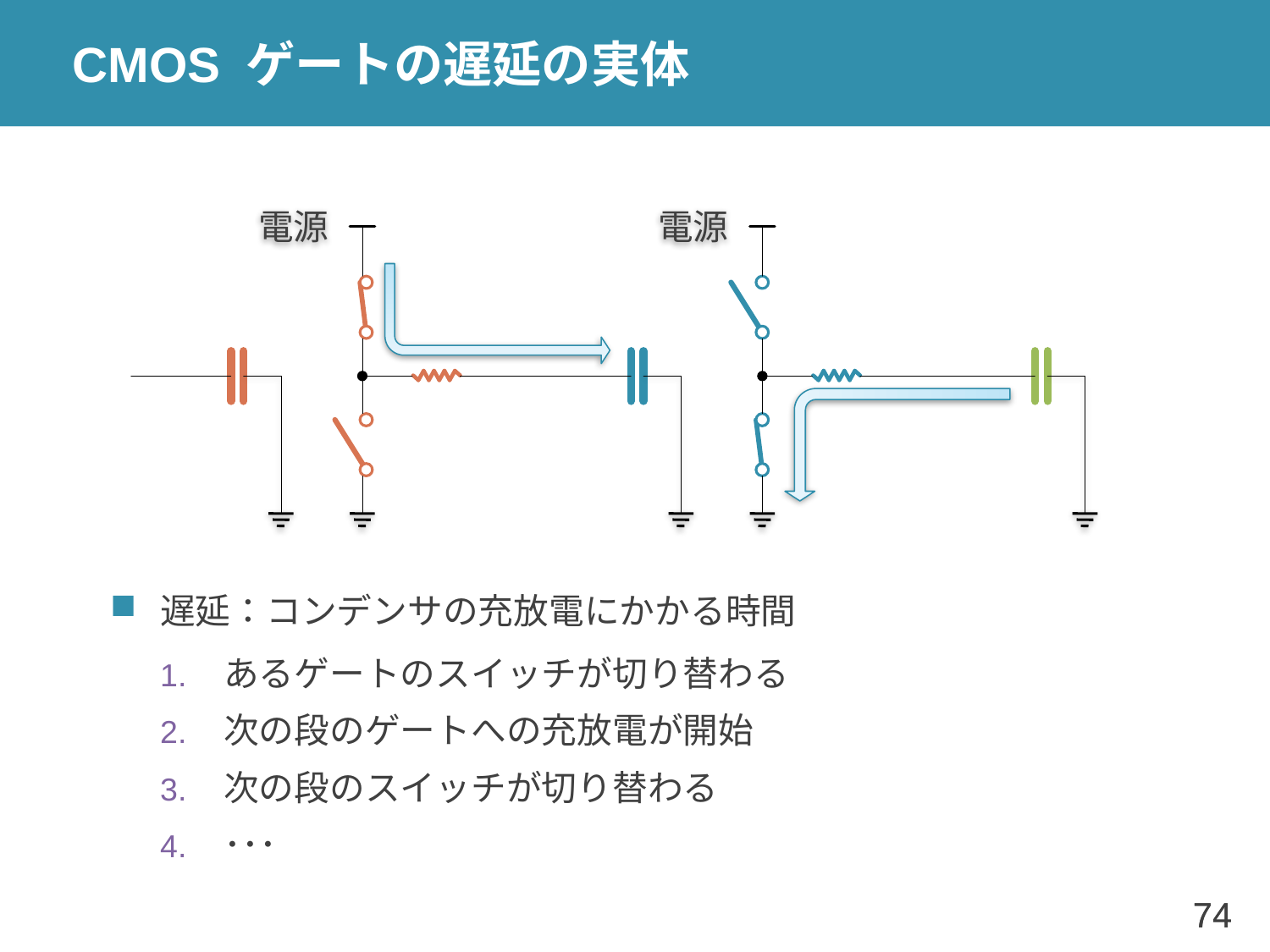

# CMOS ゲートの遅延の実体
電源
電源

遅延：コンデンサの充放電にかかる時間
あるゲートのスイッチが切り替わる
次の段のゲートへの充放電が開始
次の段のスイッチが切り替わる
･･･